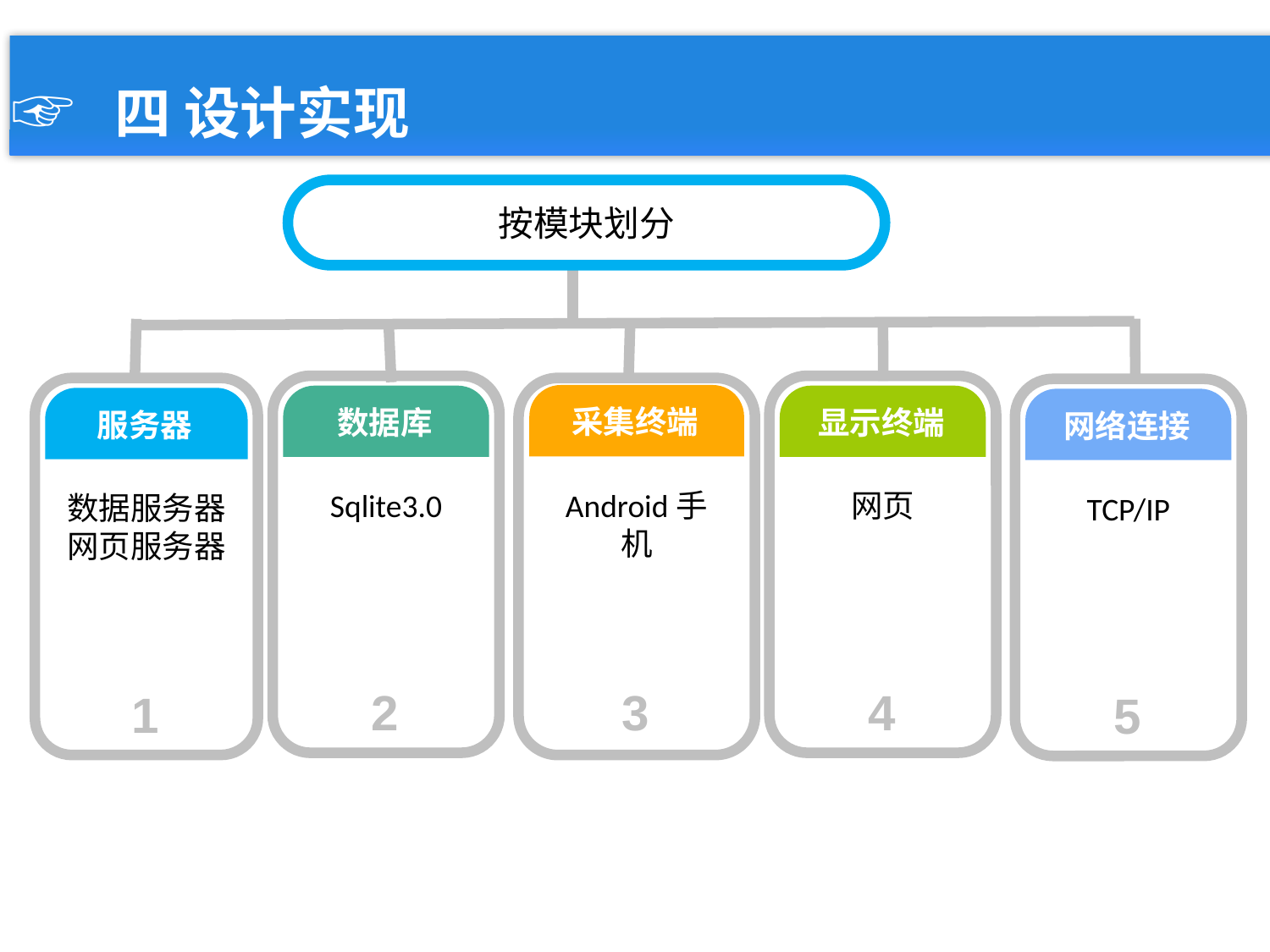

☞  四 设计实现
按模块划分

数据库
Sqlite3.0
2

显示终端
网页
4

服务器
数据服务器
网页服务器
1

采集终端
Android手机
3

网络连接
TCP/IP
5